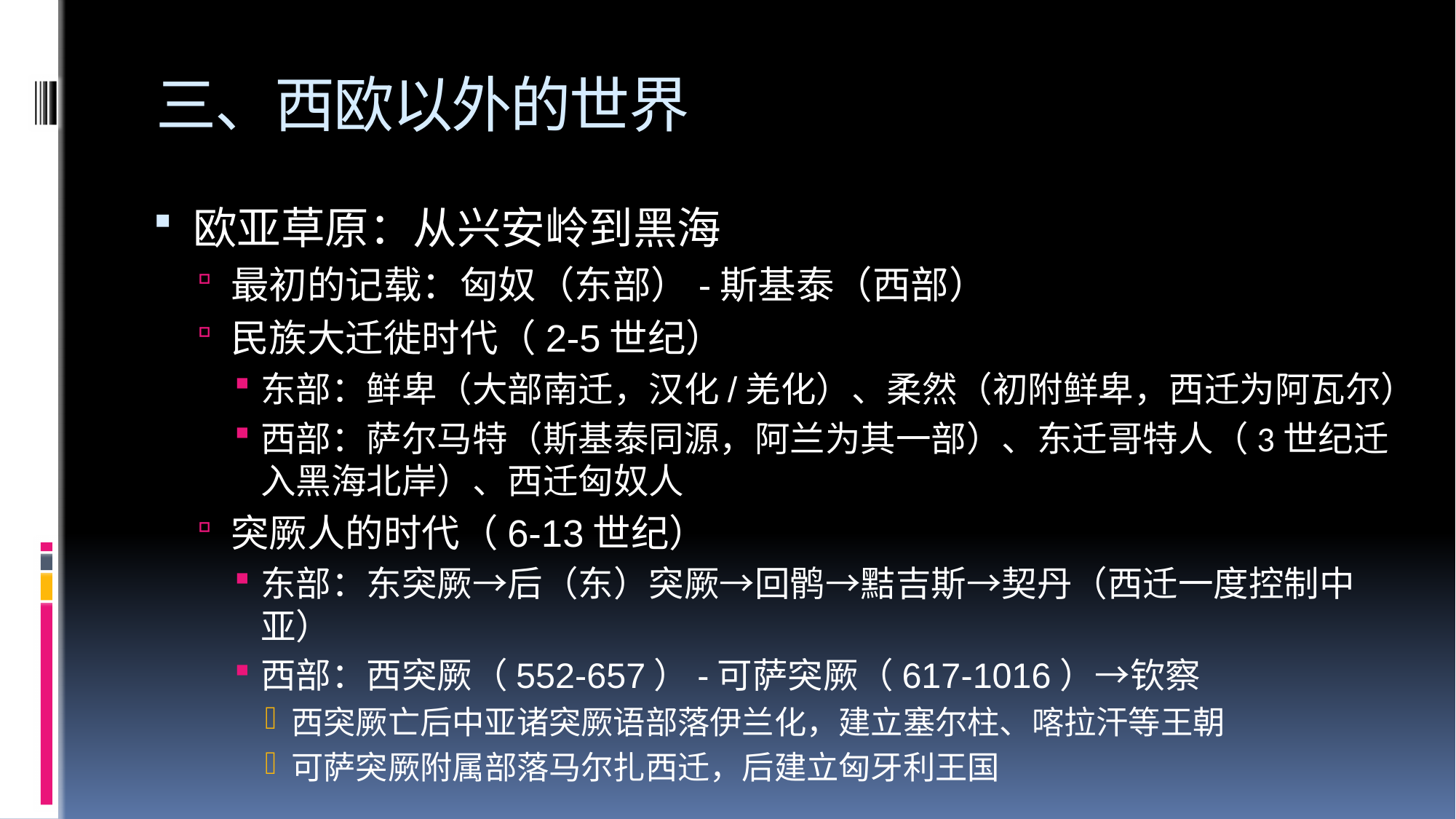

# 三、西欧以外的世界
欧亚草原：从兴安岭到黑海
最初的记载：匈奴（东部）-斯基泰（西部）
民族大迁徙时代（2-5世纪）
东部：鲜卑（大部南迁，汉化/羌化）、柔然（初附鲜卑，西迁为阿瓦尔）
西部：萨尔马特（斯基泰同源，阿兰为其一部）、东迁哥特人（3世纪迁入黑海北岸）、西迁匈奴人
突厥人的时代（6-13世纪）
东部：东突厥→后（东）突厥→回鹘→黠吉斯→契丹（西迁一度控制中亚）
西部：西突厥（552-657）-可萨突厥（617-1016）→钦察
西突厥亡后中亚诸突厥语部落伊兰化，建立塞尔柱、喀拉汗等王朝
可萨突厥附属部落马尔扎西迁，后建立匈牙利王国